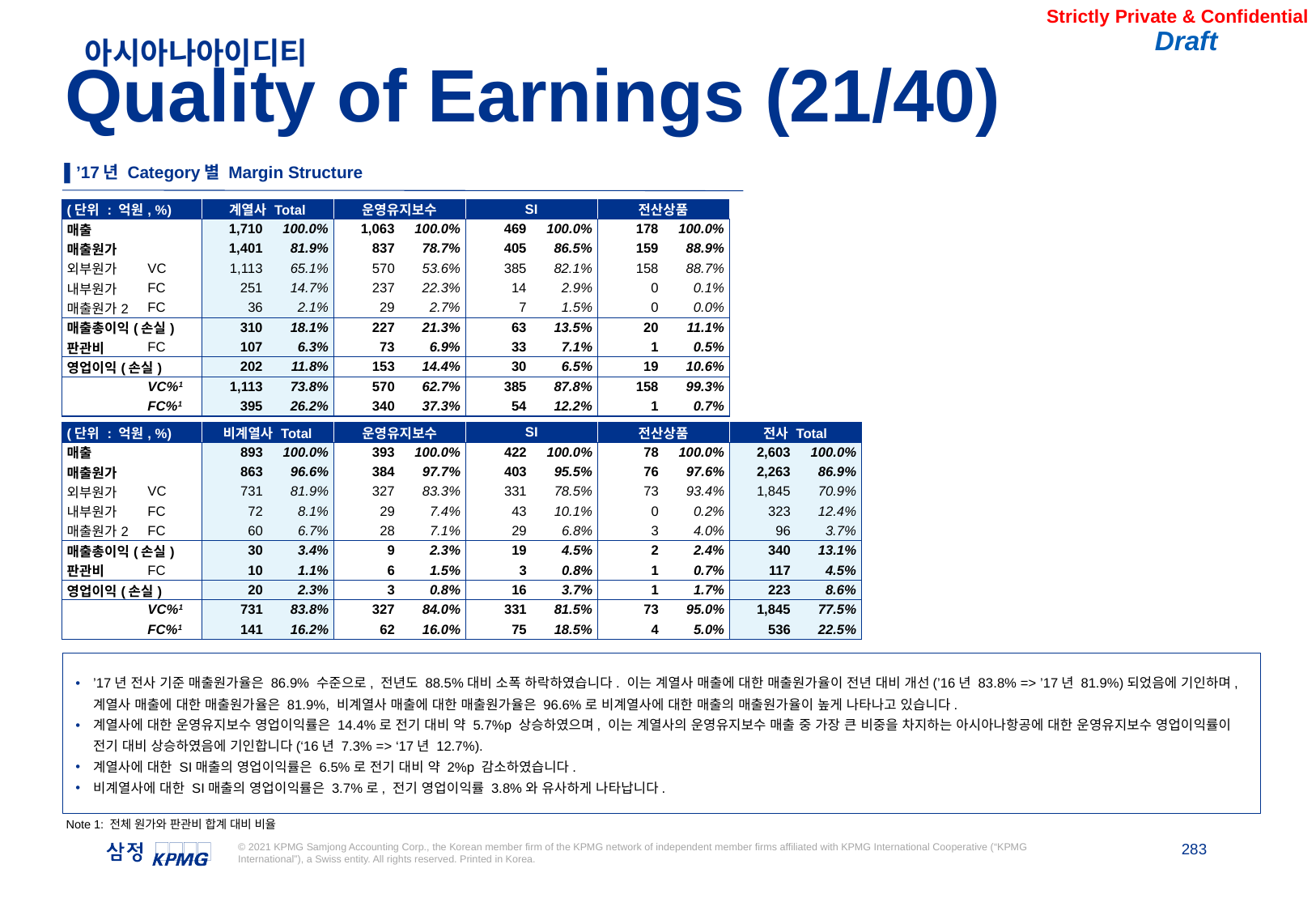

아시아나아이디티
Quality of Earnings (21/40)
▌’17년 Category별 Margin Structure

| (단위 : 억원, %) |  | 계열사 Total |  | 운영유지보수 |  | SI |  | 전산상품 |  |
| --- | --- | --- | --- | --- | --- | --- | --- | --- | --- |
| 매출 |  | 1,710 | 100.0% | 1,063 | 100.0% | 469 | 100.0% | 178 | 100.0% |
| 매출원가 |  | 1,401 | 81.9% | 837 | 78.7% | 405 | 86.5% | 159 | 88.9% |
| 외부원가 | VC | 1,113 | 65.1% | 570 | 53.6% | 385 | 82.1% | 158 | 88.7% |
| 내부원가 | FC | 251 | 14.7% | 237 | 22.3% | 14 | 2.9% | 0 | 0.1% |
| 매출원가2 | FC | 36 | 2.1% | 29 | 2.7% | 7 | 1.5% | 0 | 0.0% |
| 매출총이익(손실) |  | 310 | 18.1% | 227 | 21.3% | 63 | 13.5% | 20 | 11.1% |
| 판관비 | FC | 107 | 6.3% | 73 | 6.9% | 33 | 7.1% | 1 | 0.5% |
| 영업이익(손실) |  | 202 | 11.8% | 153 | 14.4% | 30 | 6.5% | 19 | 10.6% |
|  | VC%1 | 1,113 | 73.8% | 570 | 62.7% | 385 | 87.8% | 158 | 99.3% |
|  | FC%1 | 395 | 26.2% | 340 | 37.3% | 54 | 12.2% | 1 | 0.7% |
| (단위 : 억원, %) |  | 비계열사 Total |  | 운영유지보수 |  | SI |  | 전산상품 |  | 전사 Total |  |
| --- | --- | --- | --- | --- | --- | --- | --- | --- | --- | --- | --- |
| 매출 |  | 893 | 100.0% | 393 | 100.0% | 422 | 100.0% | 78 | 100.0% | 2,603 | 100.0% |
| 매출원가 |  | 863 | 96.6% | 384 | 97.7% | 403 | 95.5% | 76 | 97.6% | 2,263 | 86.9% |
| 외부원가 | VC | 731 | 81.9% | 327 | 83.3% | 331 | 78.5% | 73 | 93.4% | 1,845 | 70.9% |
| 내부원가 | FC | 72 | 8.1% | 29 | 7.4% | 43 | 10.1% | 0 | 0.2% | 323 | 12.4% |
| 매출원가2 | FC | 60 | 6.7% | 28 | 7.1% | 29 | 6.8% | 3 | 4.0% | 96 | 3.7% |
| 매출총이익(손실) |  | 30 | 3.4% | 9 | 2.3% | 19 | 4.5% | 2 | 2.4% | 340 | 13.1% |
| 판관비 | FC | 10 | 1.1% | 6 | 1.5% | 3 | 0.8% | 1 | 0.7% | 117 | 4.5% |
| 영업이익(손실) |  | 20 | 2.3% | 3 | 0.8% | 16 | 3.7% | 1 | 1.7% | 223 | 8.6% |
|  | VC%1 | 731 | 83.8% | 327 | 84.0% | 331 | 81.5% | 73 | 95.0% | 1,845 | 77.5% |
|  | FC%1 | 141 | 16.2% | 62 | 16.0% | 75 | 18.5% | 4 | 5.0% | 536 | 22.5% |
’17년 전사 기준 매출원가율은 86.9% 수준으로, 전년도 88.5%대비 소폭 하락하였습니다. 이는 계열사 매출에 대한 매출원가율이 전년 대비 개선(’16년 83.8% => ’17년 81.9%)되었음에 기인하며, 계열사 매출에 대한 매출원가율은 81.9%, 비계열사 매출에 대한 매출원가율은 96.6%로 비계열사에 대한 매출의 매출원가율이 높게 나타나고 있습니다.
계열사에 대한 운영유지보수 영업이익률은 14.4%로 전기 대비 약 5.7%p 상승하였으며, 이는 계열사의 운영유지보수 매출 중 가장 큰 비중을 차지하는 아시아나항공에 대한 운영유지보수 영업이익률이 전기 대비 상승하였음에 기인합니다(‘16년 7.3% => ‘17년 12.7%).
계열사에 대한 SI매출의 영업이익률은 6.5%로 전기 대비 약 2%p 감소하였습니다.
비계열사에 대한 SI매출의 영업이익률은 3.7%로, 전기 영업이익률 3.8%와 유사하게 나타납니다.
Note 1: 전체 원가와 판관비 합계 대비 비율